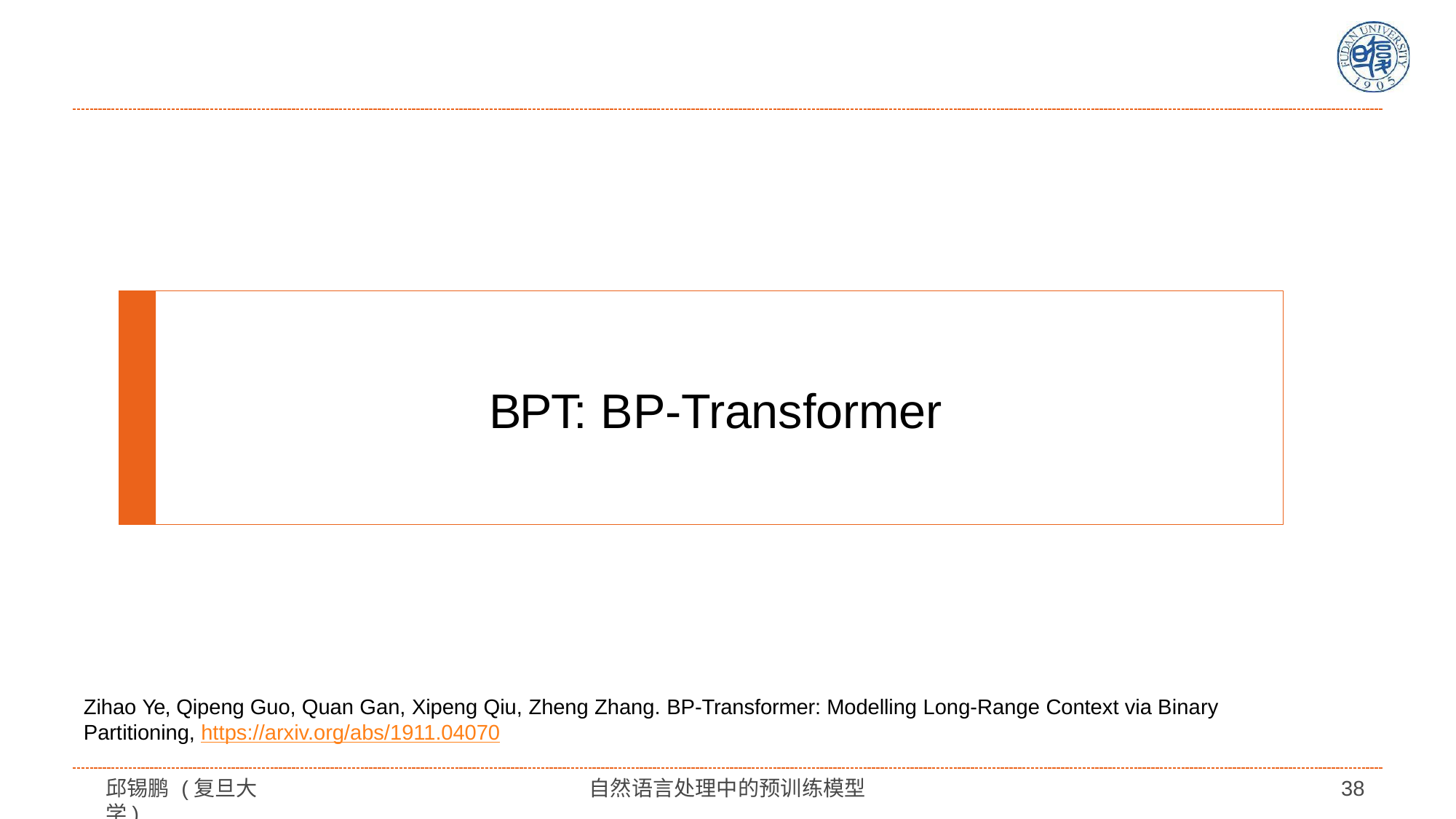

# BPT: BP-Transformer
Zihao Ye, Qipeng Guo, Quan Gan, Xipeng Qiu, Zheng Zhang. BP-Transformer: Modelling Long-Range Context via Binary  Partitioning, https://arxiv.org/abs/1911.04070
邱锡鹏 (复旦大学)
自然语言处理中的预训练模型
38